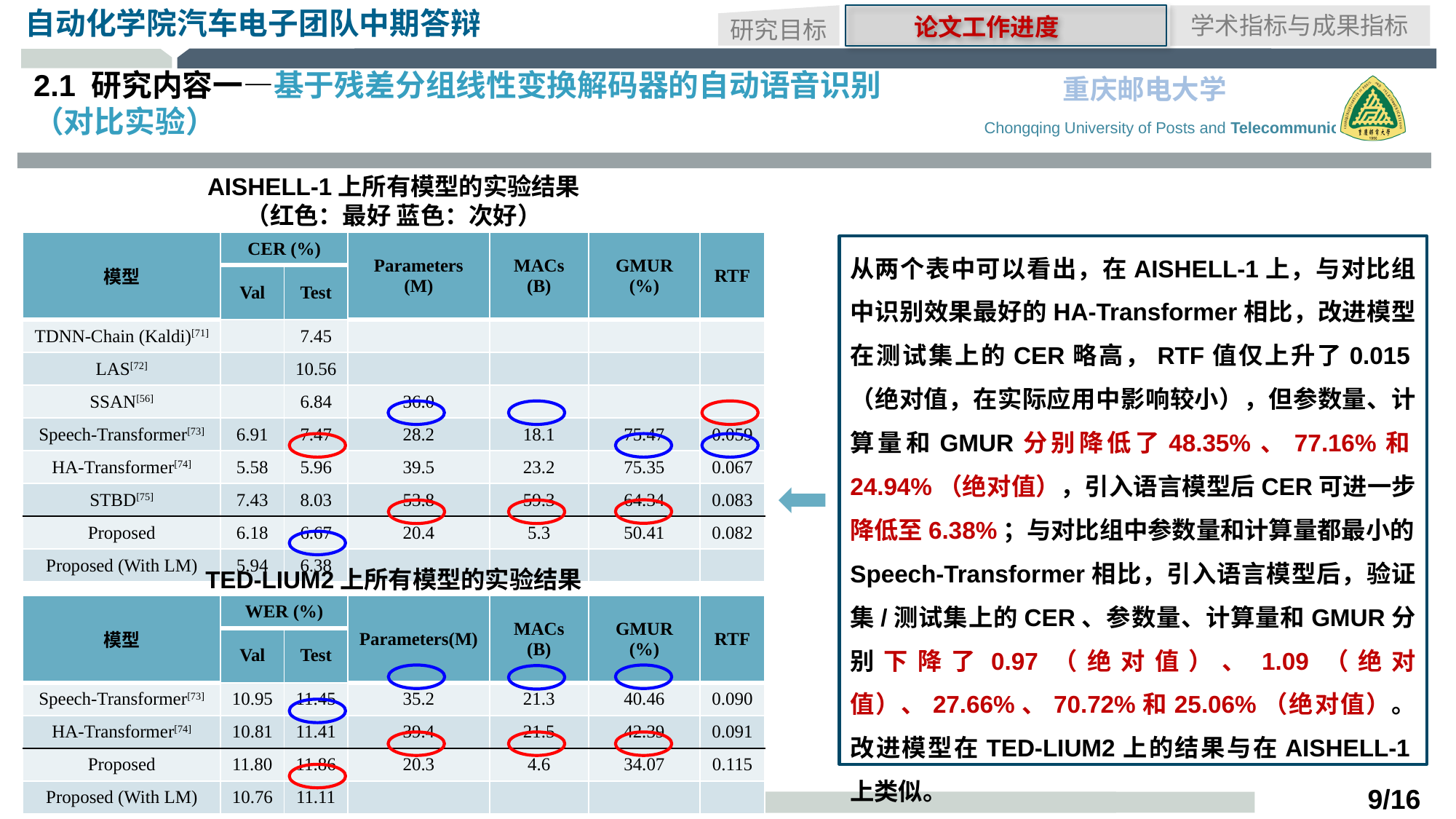

研究目标

学术指标与成果指标

论文工作进度
2.1 研究内容一—基于残差分组线性变换解码器的自动语音识别（对比实验）

AISHELL-1上所有模型的实验结果
（红色：最好 蓝色：次好）
| 模型 | CER (%) |  | Parameters (M) | MACs (B) | GMUR (%) | RTF |
| --- | --- | --- | --- | --- | --- | --- |
|  | Val | Test |  |  |  |  |
| TDNN-Chain (Kaldi)[71] |  | 7.45 |  |  |  |  |
| LAS[72] |  | 10.56 |  |  |  |  |
| SSAN[56] |  | 6.84 | 36.0 |  |  |  |
| Speech-Transformer[73] | 6.91 | 7.47 | 28.2 | 18.1 | 75.47 | 0.059 |
| HA-Transformer[74] | 5.58 | 5.96 | 39.5 | 23.2 | 75.35 | 0.067 |
| STBD[75] | 7.43 | 8.03 | 53.8 | 59.3 | 64.34 | 0.083 |
| Proposed | 6.18 | 6.67 | 20.4 | 5.3 | 50.41 | 0.082 |
| Proposed (With LM) | 5.94 | 6.38 |  |  |  |  |
从两个表中可以看出，在AISHELL-1上，与对比组中识别效果最好的HA-Transformer相比，改进模型在测试集上的CER略高，RTF值仅上升了0.015（绝对值，在实际应用中影响较小），但参数量、计算量和GMUR分别降低了48.35%、77.16%和24.94%（绝对值），引入语言模型后CER可进一步降低至6.38%；与对比组中参数量和计算量都最小的Speech-Transformer相比，引入语言模型后，验证集/测试集上的CER、参数量、计算量和GMUR分别下降了0.97（绝对值）、1.09（绝对值）、27.66%、70.72%和25.06%（绝对值）。改进模型在TED-LIUM2上的结果与在AISHELL-1上类似。

TED-LIUM2上所有模型的实验结果
| 模型 | WER (%) |  | Parameters(M) | MACs (B) | GMUR (%) | RTF |
| --- | --- | --- | --- | --- | --- | --- |
|  | Val | Test |  |  |  |  |
| Speech-Transformer[73] | 10.95 | 11.45 | 35.2 | 21.3 | 40.46 | 0.090 |
| HA-Transformer[74] | 10.81 | 11.41 | 39.4 | 21.5 | 42.39 | 0.091 |
| Proposed | 11.80 | 11.86 | 20.3 | 4.6 | 34.07 | 0.115 |
| Proposed (With LM) | 10.76 | 11.11 |  |  |  |  |